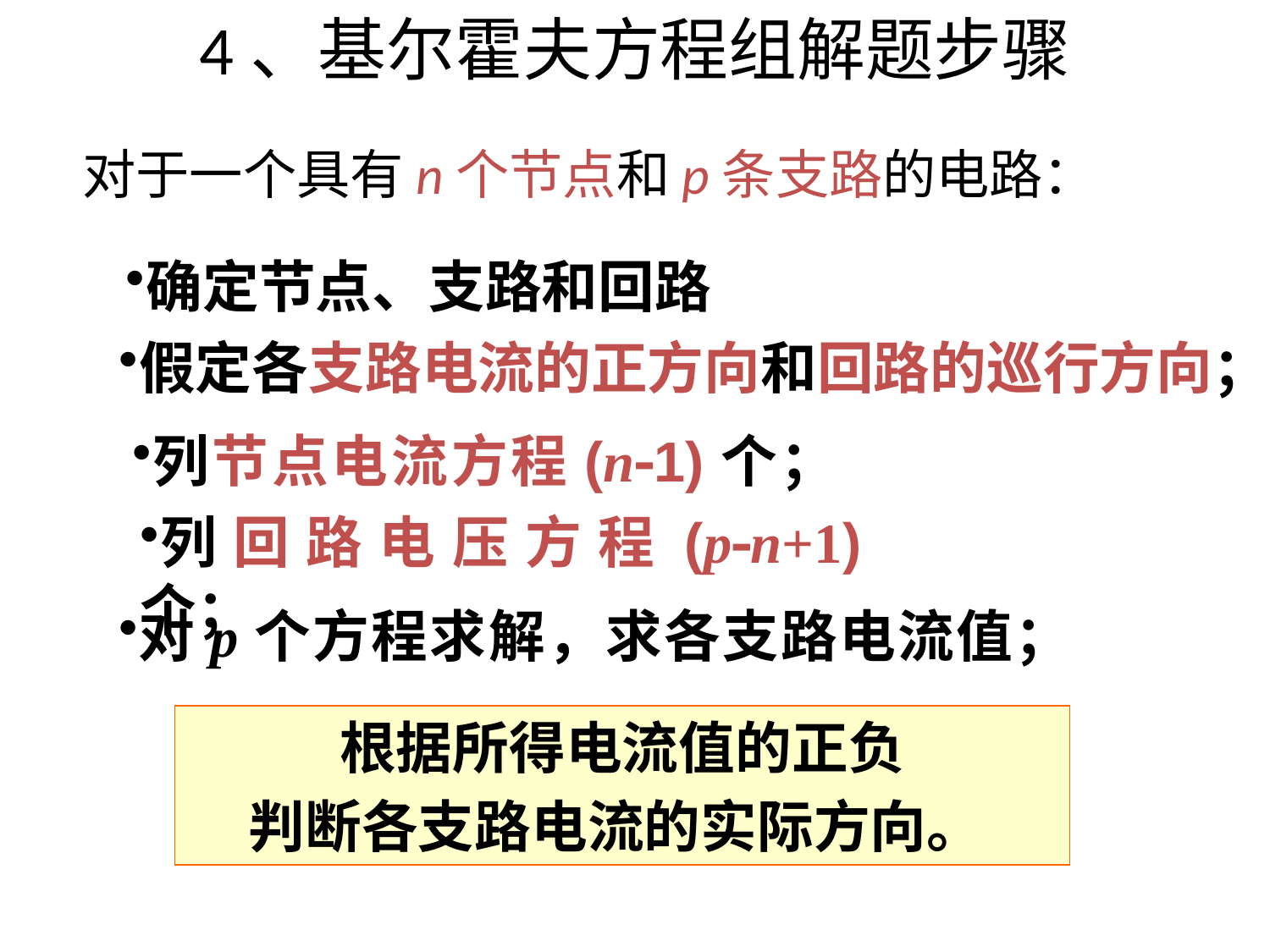

# 4、基尔霍夫方程组解题步骤
对于一个具有n个节点和p条支路的电路：

确定节点、支路和回路
假定各支路电流的正方向和回路的巡行方向；
列节点电流方程(n−1)个；
列回路电压方程(p−n+1) 个；
对p个方程求解，求各支路电流值；
根据所得电流值的正负
判断各支路电流的实际方向。